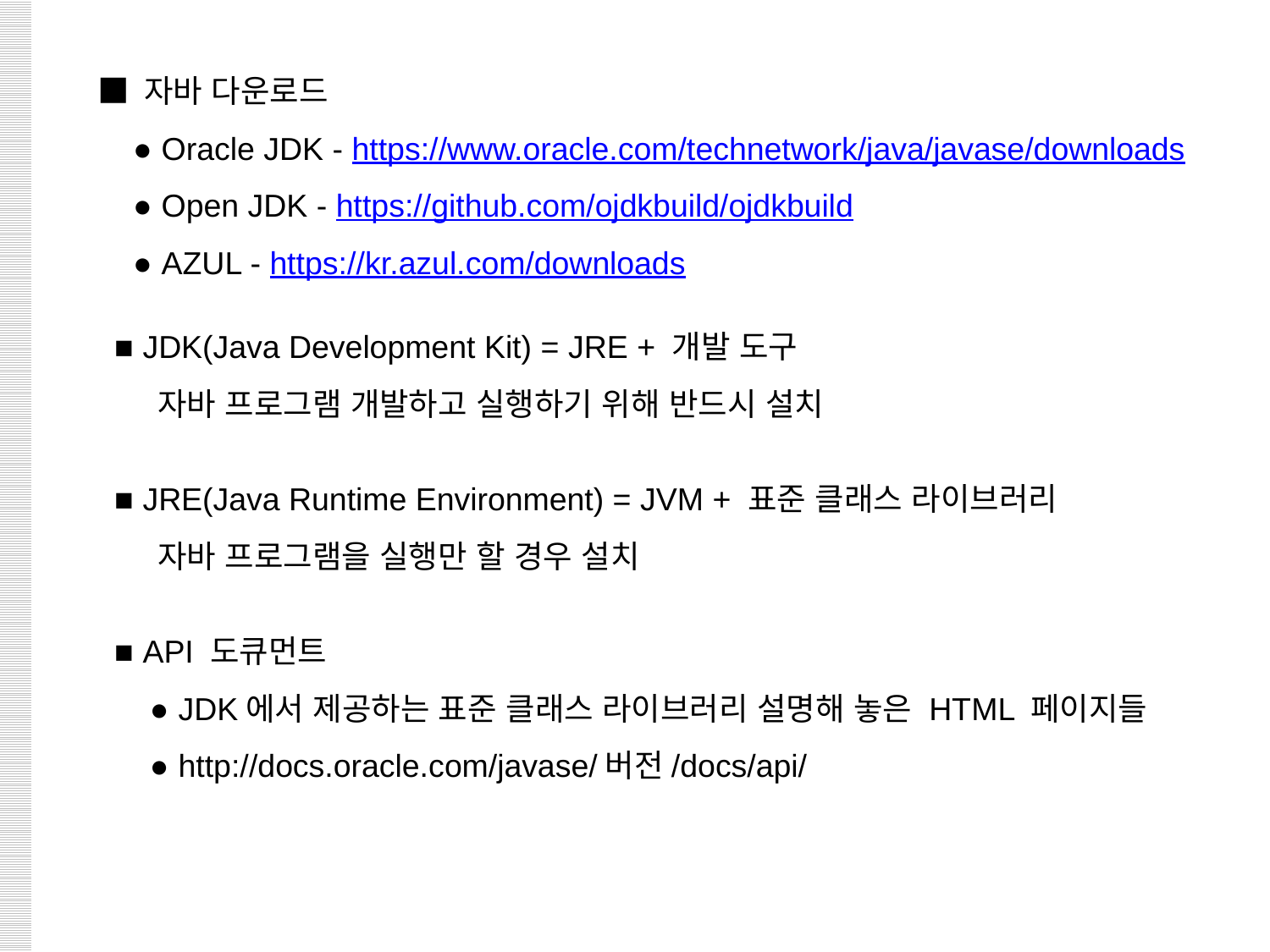

■ 자바 다운로드
    ● Oracle JDK - https://www.oracle.com/technetwork/java/javase/downloads
    ● Open JDK - https://github.com/ojdkbuild/ojdkbuild
    ● AZUL - https://kr.azul.com/downloads
■ JDK(Java Development Kit) = JRE + 개발 도구
    자바 프로그램 개발하고 실행하기 위해 반드시 설치

■ JRE(Java Runtime Environment) = JVM + 표준 클래스 라이브러리
    자바 프로그램을 실행만 할 경우 설치

■ API 도큐먼트
    ● JDK에서 제공하는 표준 클래스 라이브러리 설명해 놓은 HTML 페이지들
    ● http://docs.oracle.com/javase/버전/docs/api/